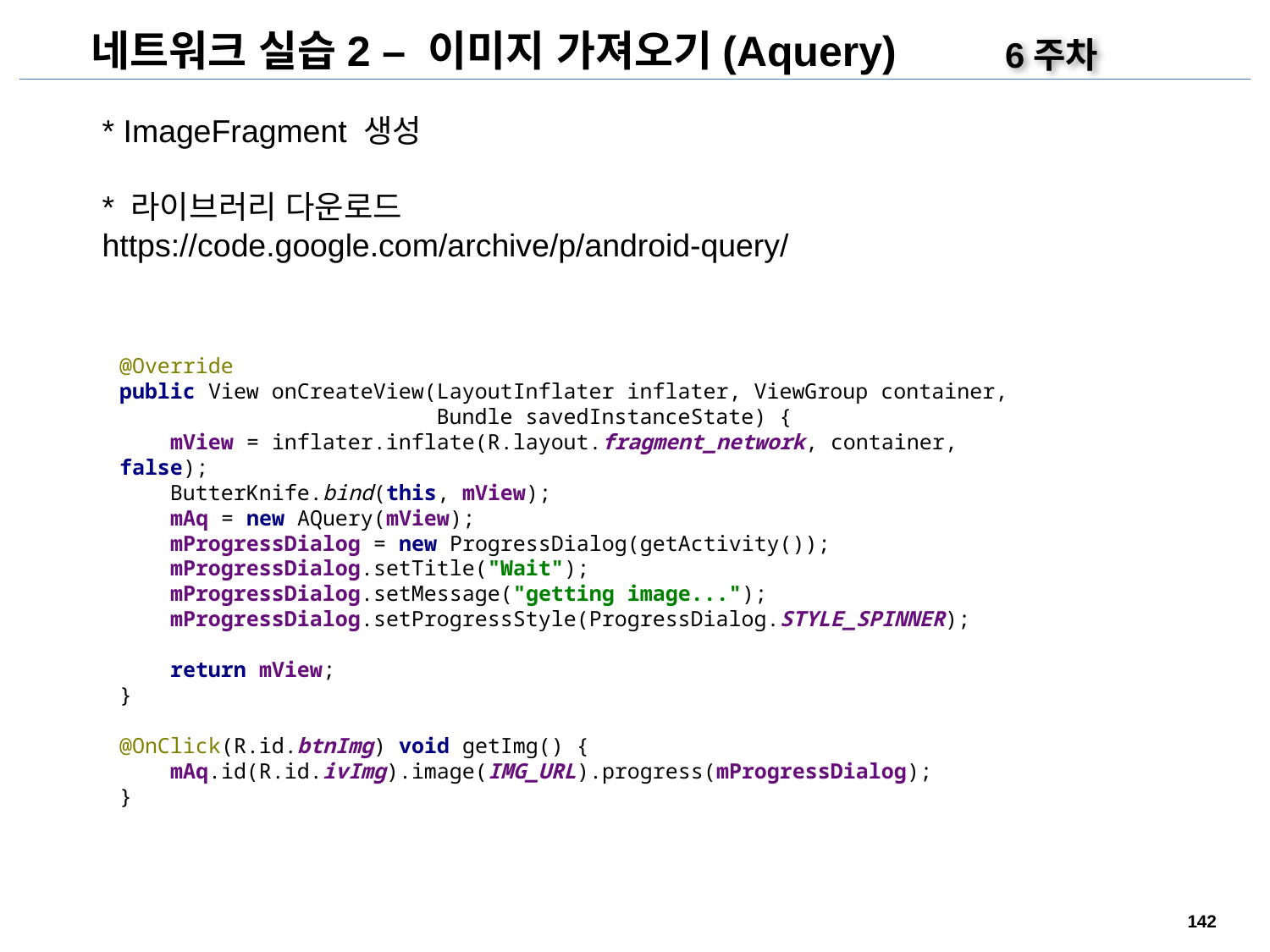

네트워크 실습2 – 이미지 가져오기(Aquery)
6주차
* ImageFragment 생성

* 라이브러리 다운로드
https://code.google.com/archive/p/android-query/
@Override
public View onCreateView(LayoutInflater inflater, ViewGroup container,
                         Bundle savedInstanceState) {
    mView = inflater.inflate(R.layout.fragment_network, container, false);
    ButterKnife.bind(this, mView);
    mAq = new AQuery(mView);
    mProgressDialog = new ProgressDialog(getActivity());
    mProgressDialog.setTitle("Wait");
    mProgressDialog.setMessage("getting image...");
    mProgressDialog.setProgressStyle(ProgressDialog.STYLE_SPINNER);
    return mView;
}
@OnClick(R.id.btnImg) void getImg() {
    mAq.id(R.id.ivImg).image(IMG_URL).progress(mProgressDialog);
}